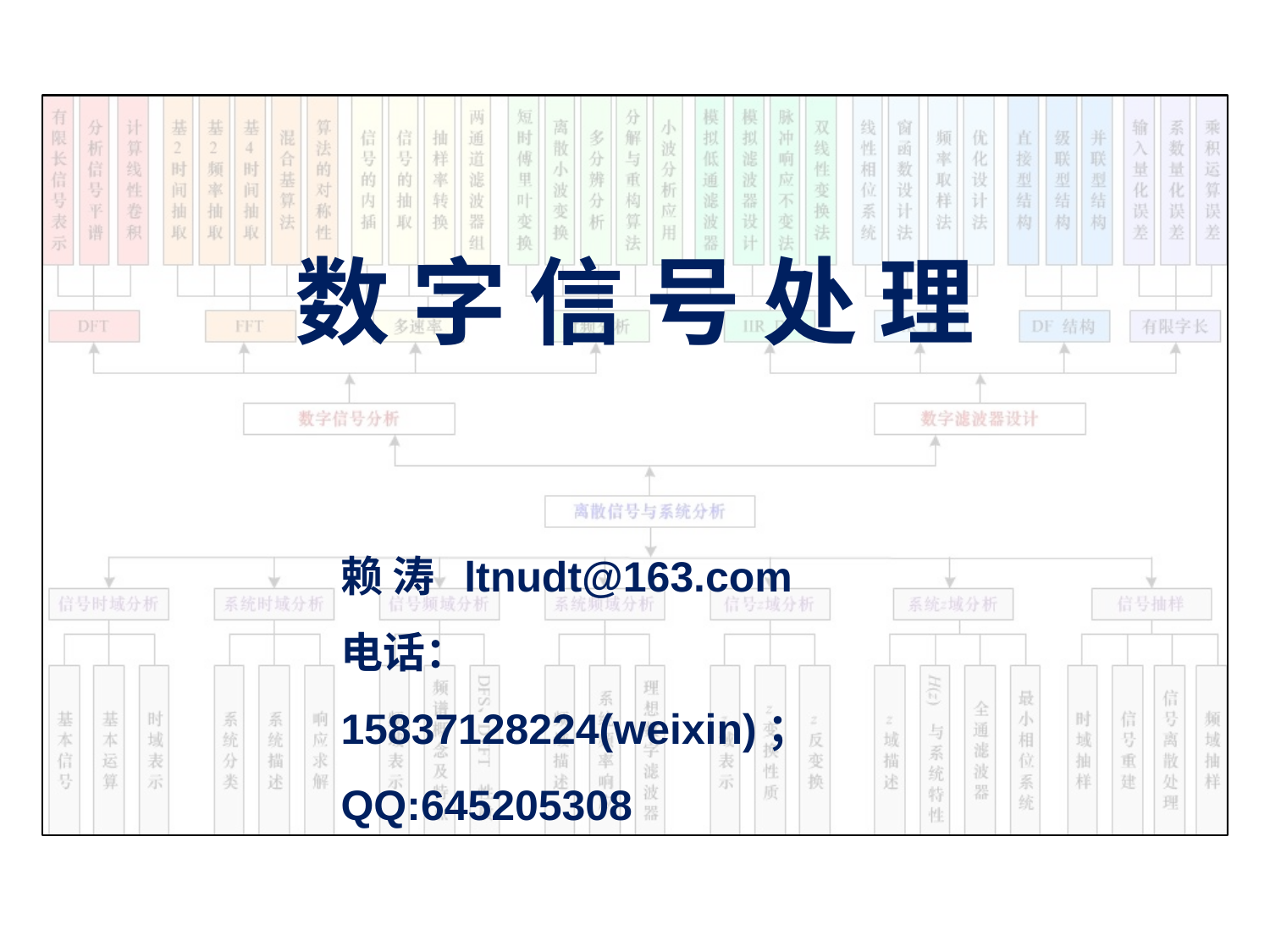

# 数 字 信 号 处 理
赖 涛  ltnudt@163.com
电话：15837128224(weixin)；QQ:645205308